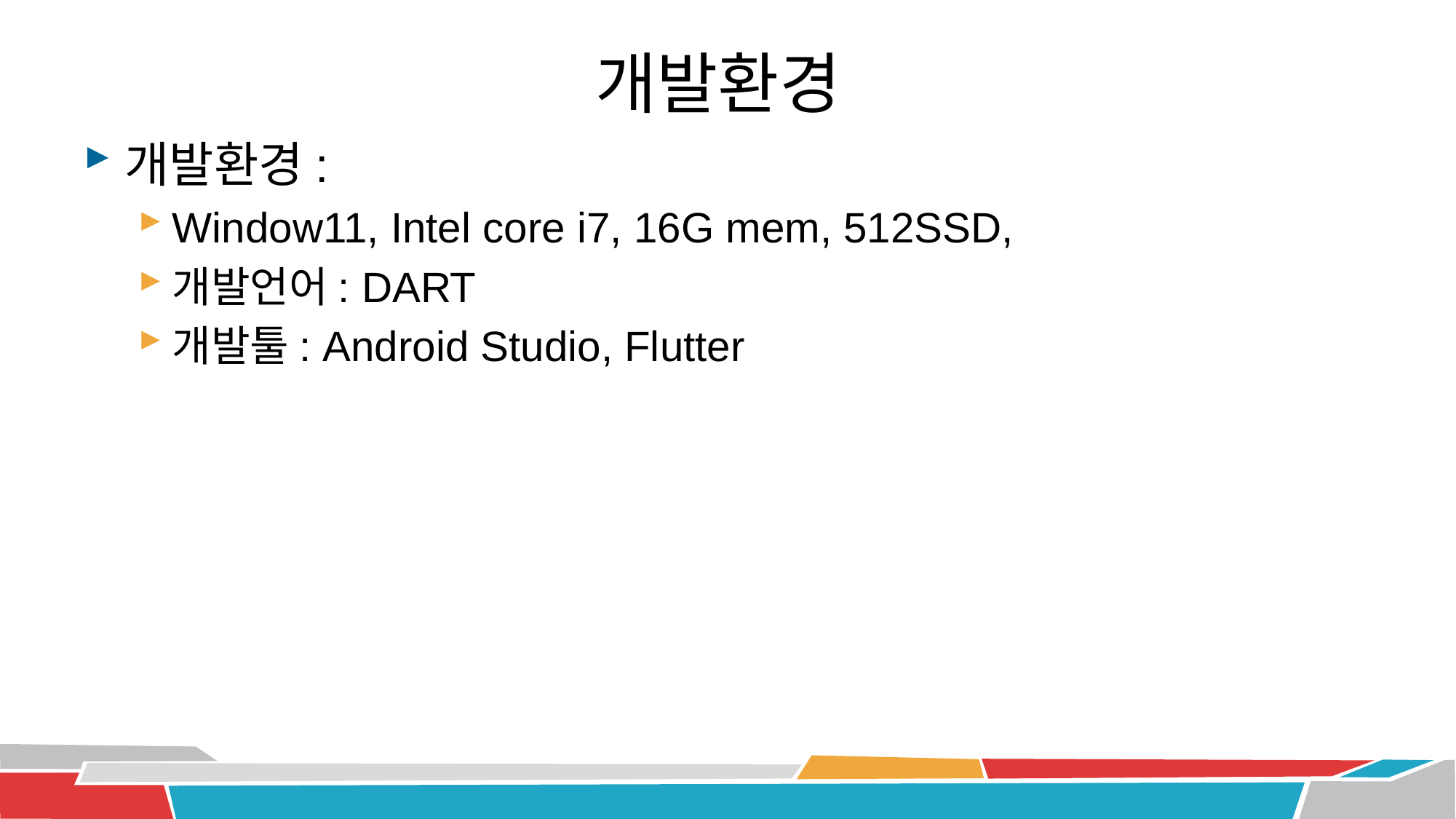

# 개발환경
개발환경:
Window11, Intel core i7, 16G mem, 512SSD,
개발언어: DART
개발툴: Android Studio, Flutter